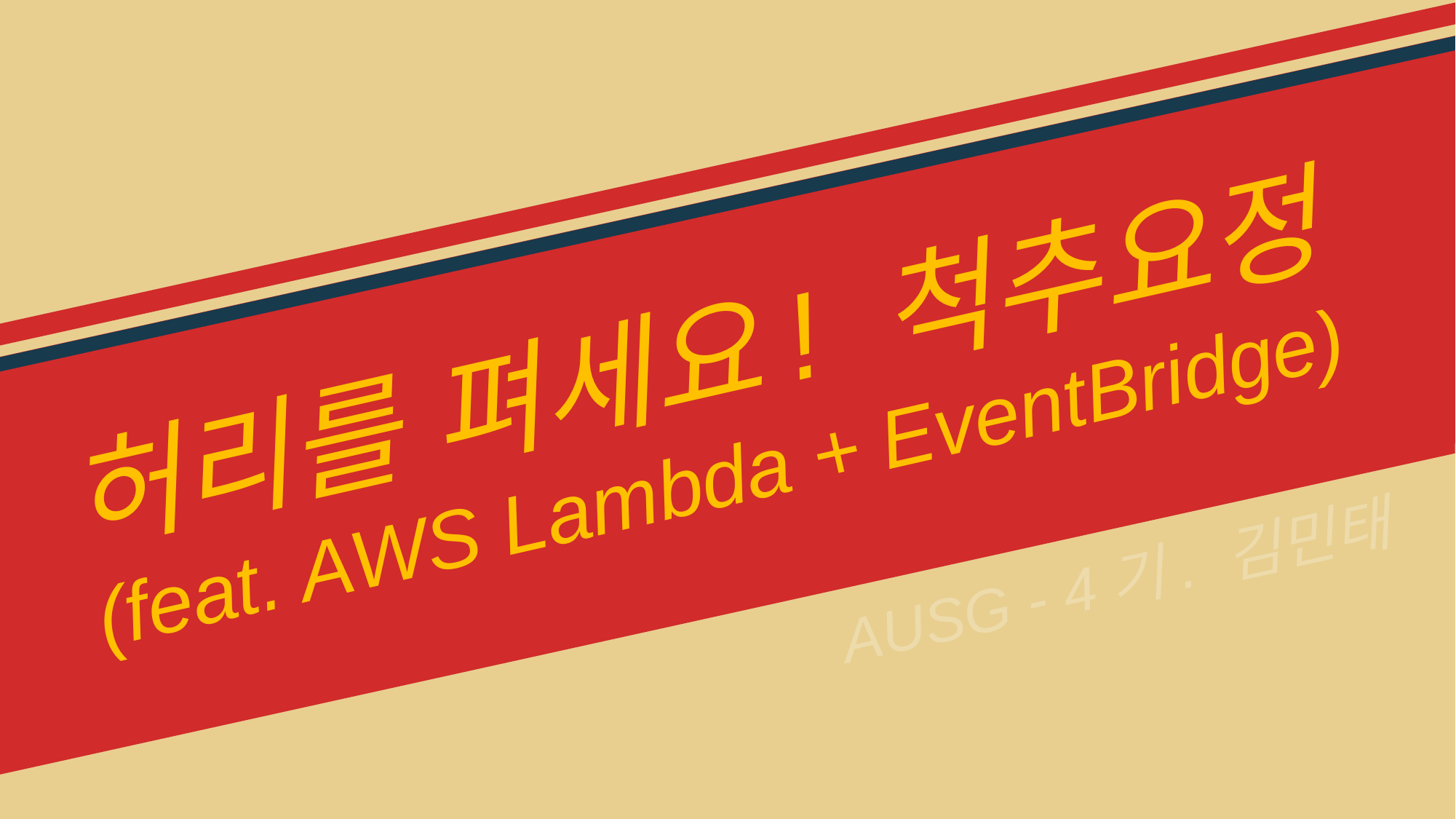

허리를 펴세요! 척추요정
(feat. AWS Lambda + EventBridge)
AUSG - 4기. 김민태